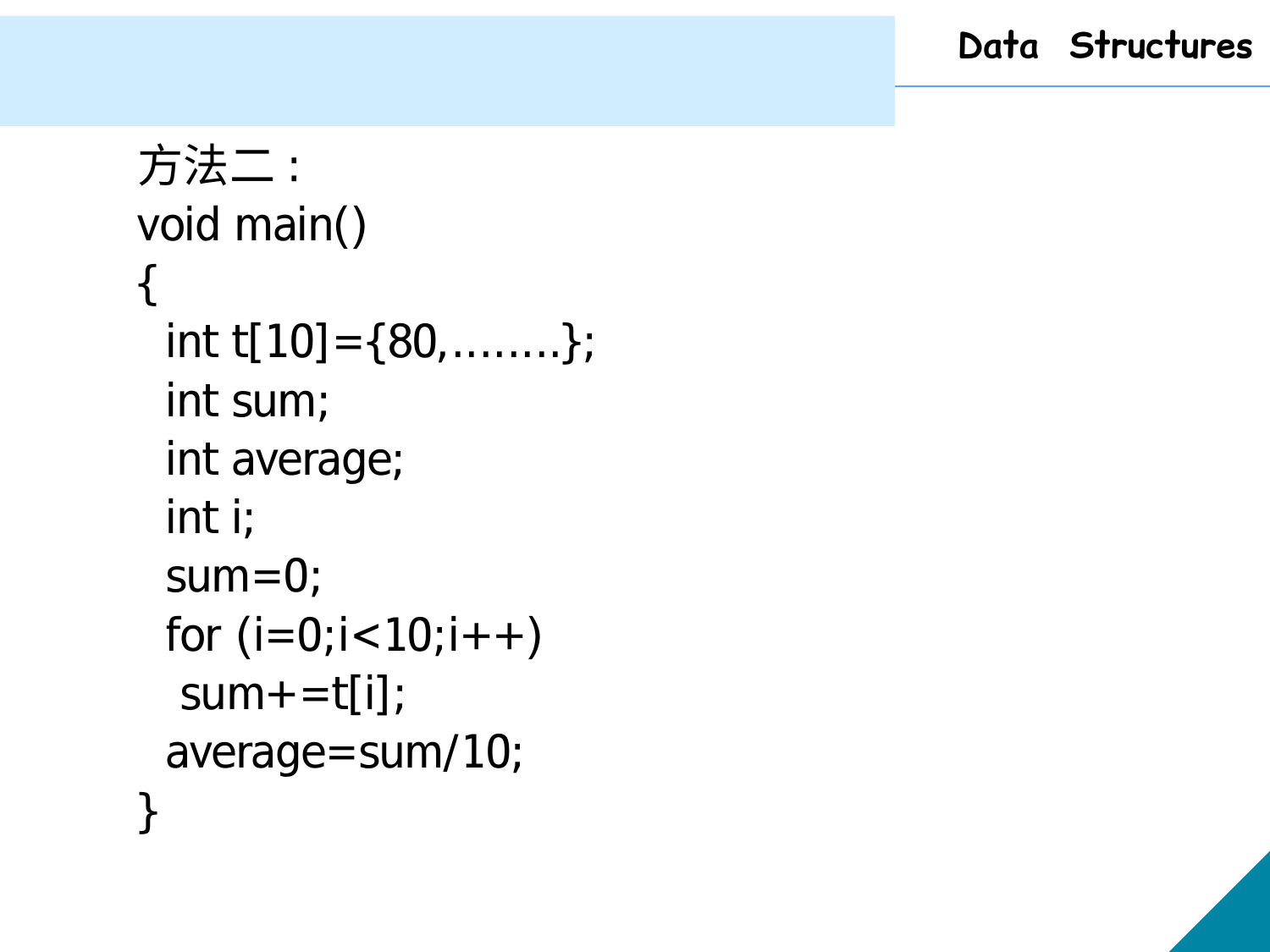

方法二:
void main()
{
  int t[10]={80,........};
  int sum;
  int average;
  int i;
  sum=0;
  for (i=0;i<10;i++)
   sum+=t[i];
  average=sum/10;
}